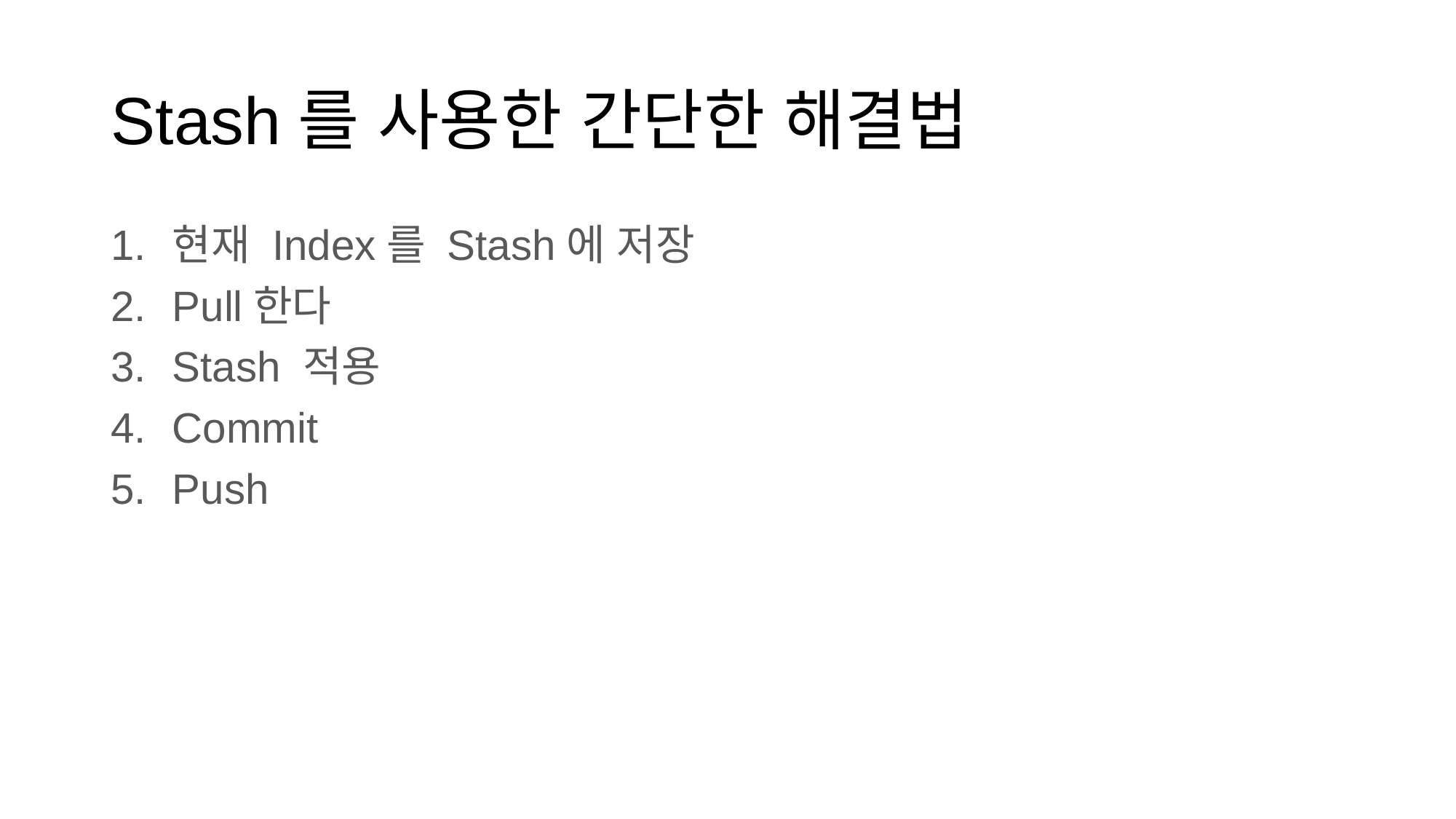

# Stash를 사용한 간단한 해결법
현재 Index를 Stash에 저장
Pull한다
Stash 적용
Commit
Push